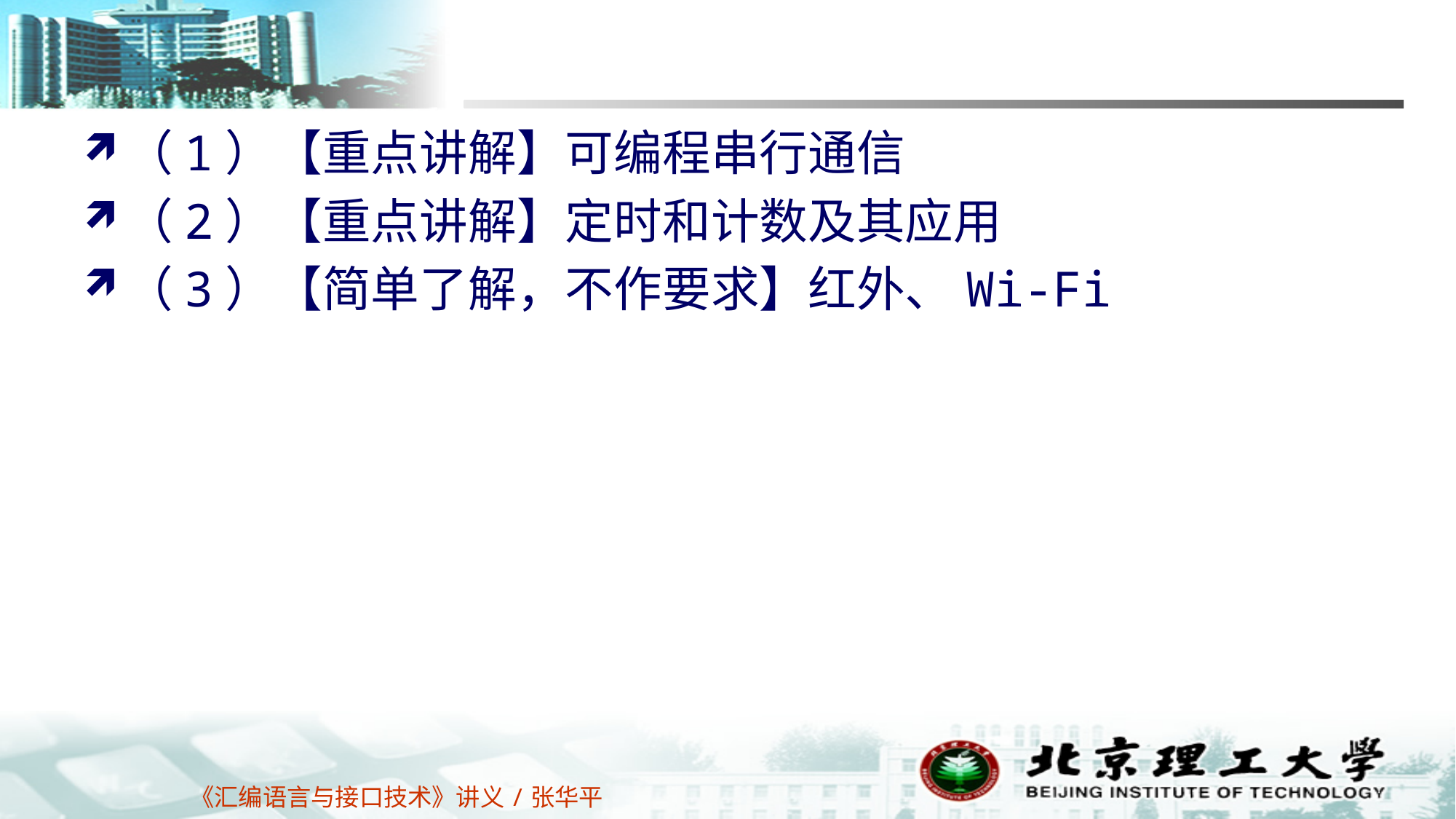

#
（1）【重点讲解】可编程串行通信
（2）【重点讲解】定时和计数及其应用
（3）【简单了解，不作要求】红外、Wi-Fi